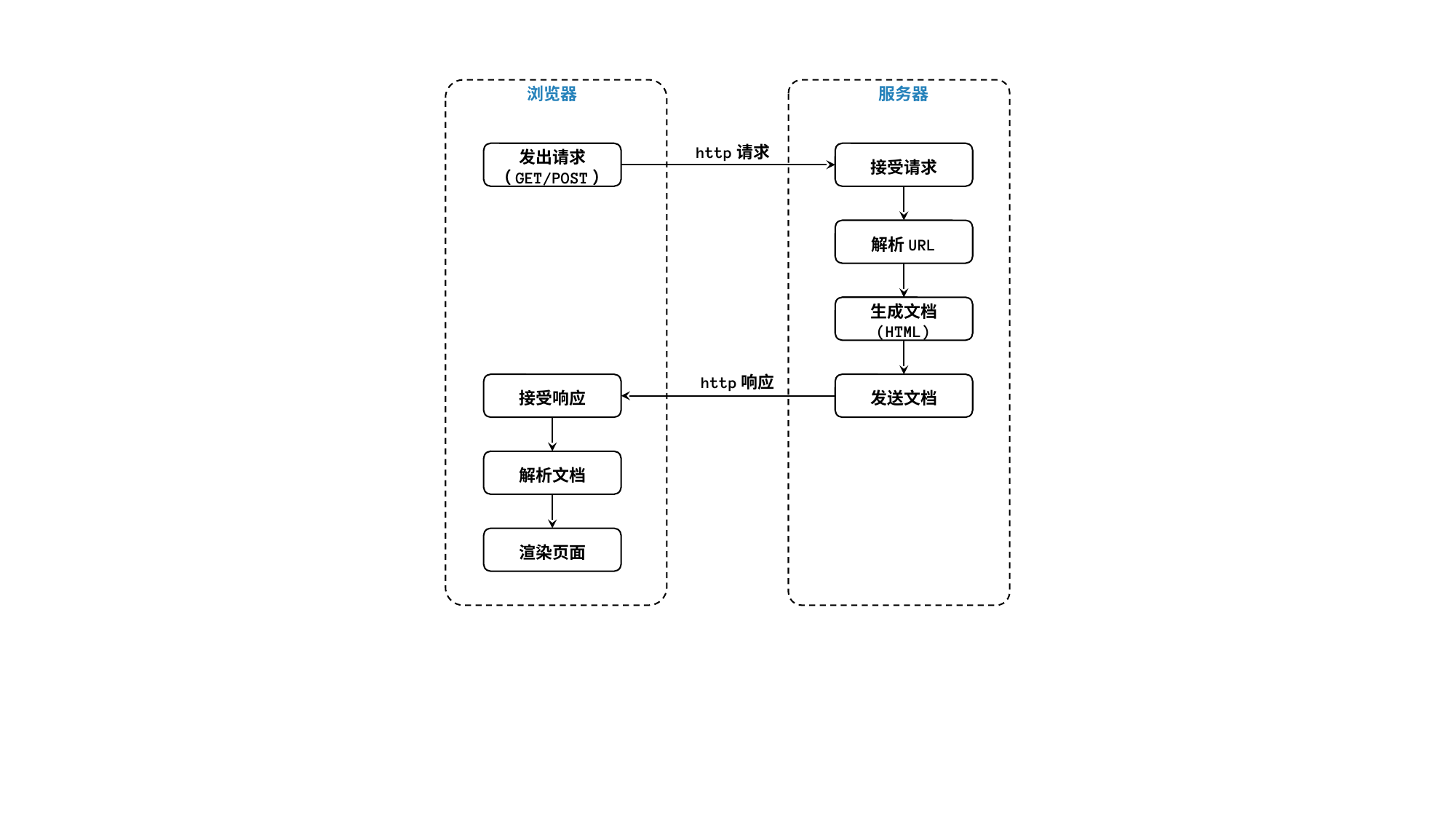

浏览器
服务器

http请求
发出请求
（GET/POST）
接受请求
解析URL
生成文档
(HTML)
http响应
接受响应
发送文档
解析文档
渲染页面